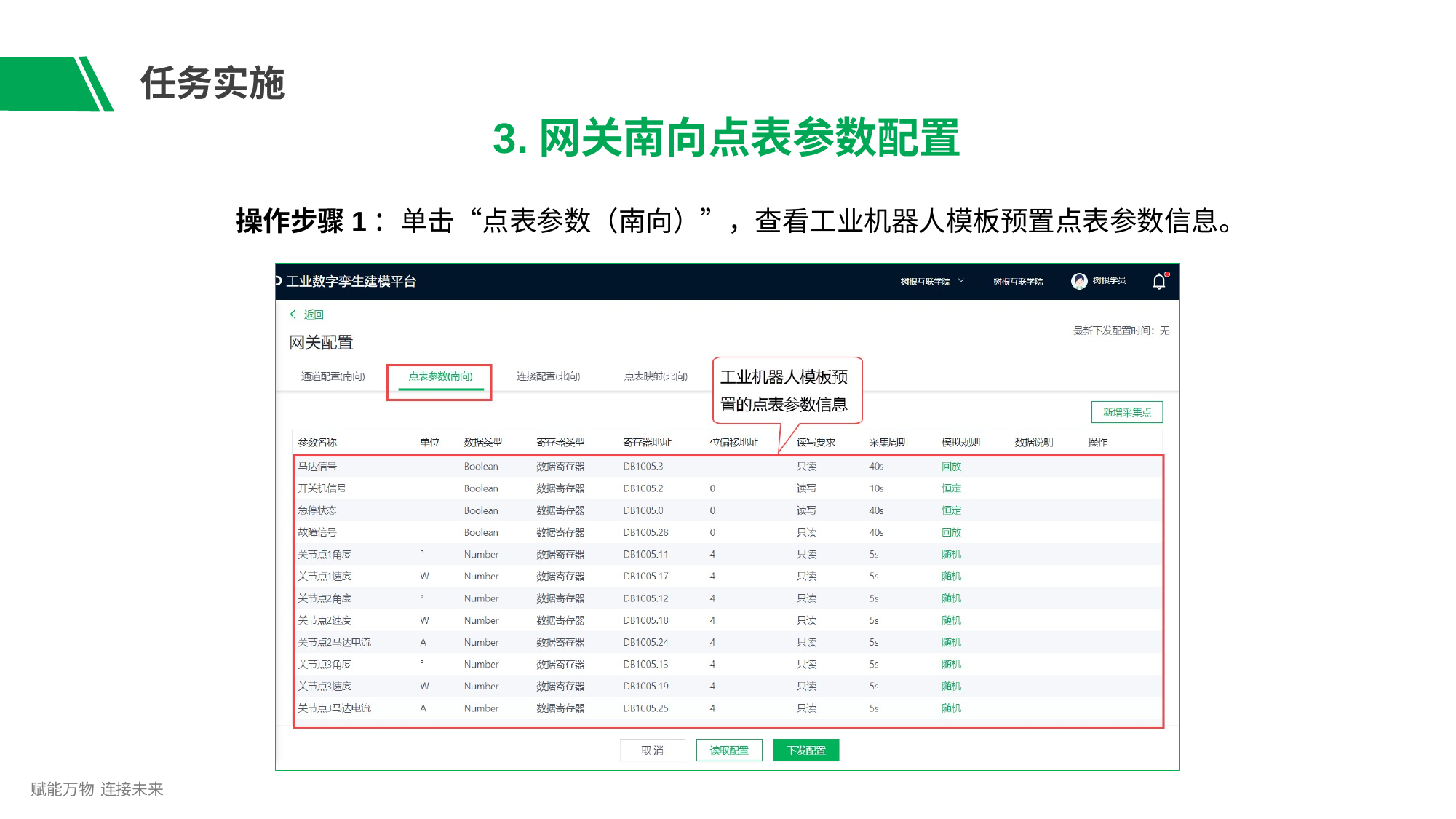

# 任务实施
3.网关南向点表参数配置
操作步骤1：单击“点表参数（南向）”，查看工业机器人模板预置点表参数信息。

赋能万物 连接未来